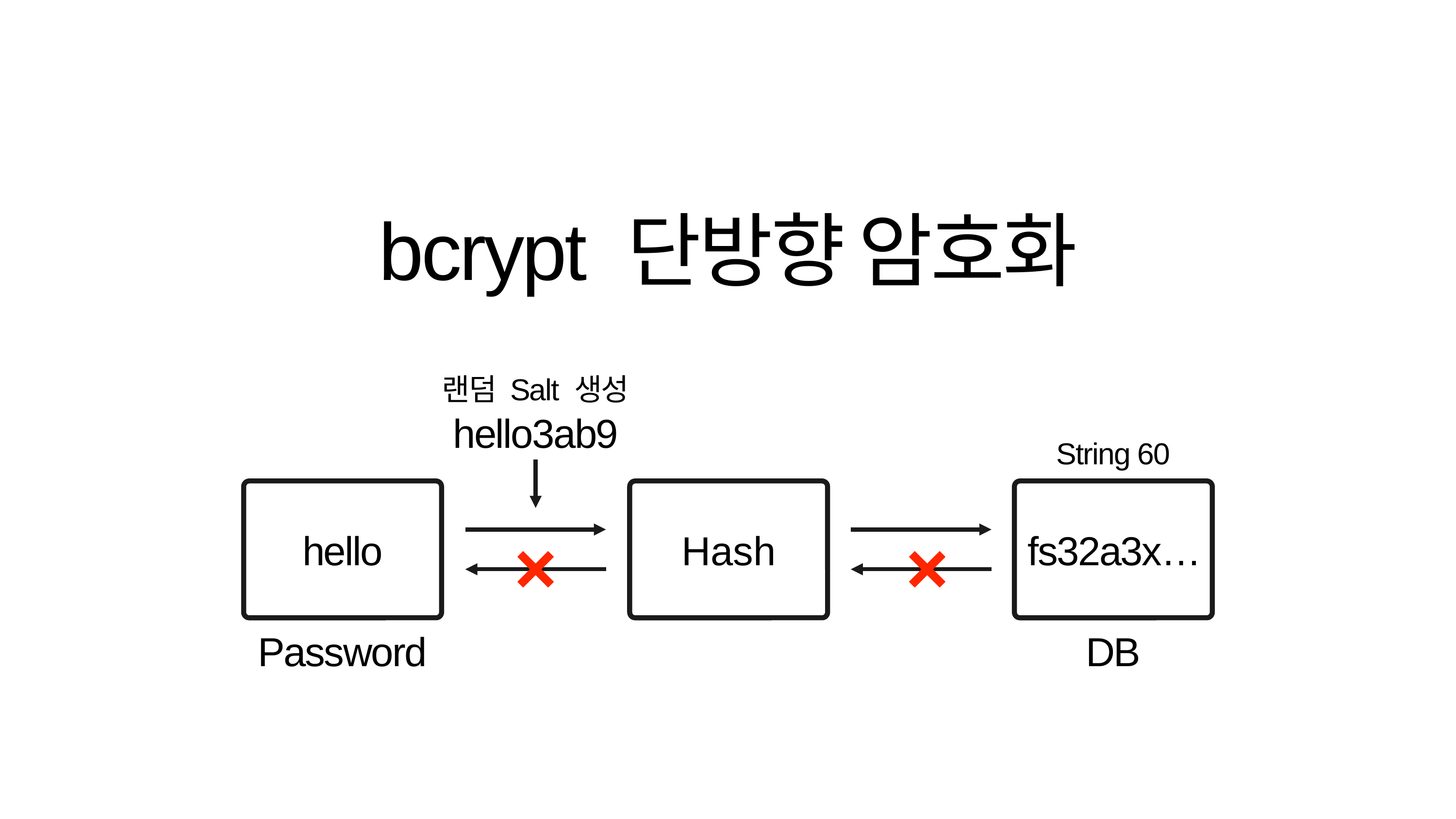

bcrypt 단방향 암호화
랜덤 Salt 생성
hello3ab9
String 60

hello
Hash

fs32a3x…

Password
DB